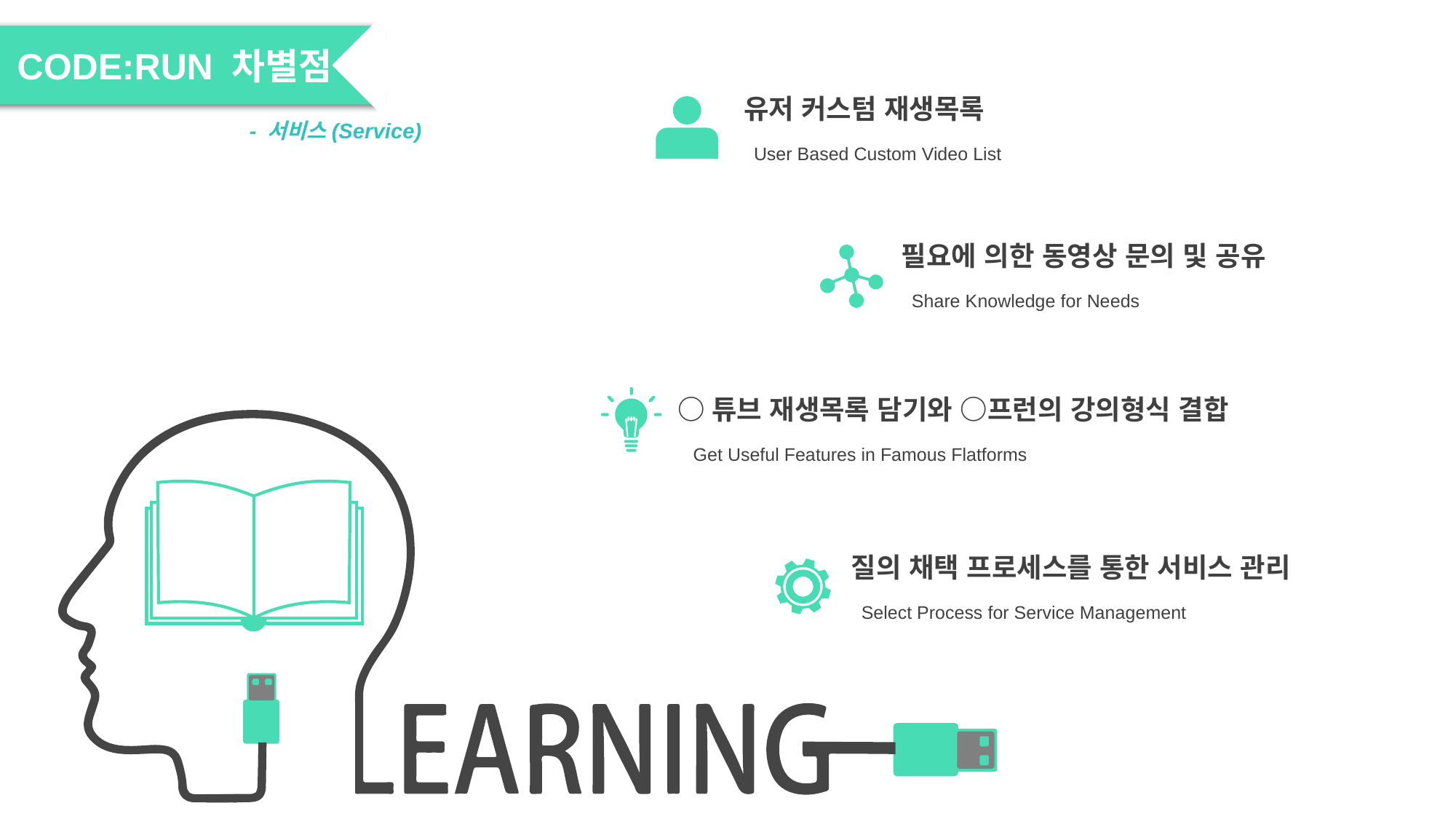

CODE:RUN 차별점
유저 커스텀 재생목록
  User Based Custom Video List

- 서비스(Service)
필요에 의한 동영상 문의 및 공유
  Share Knowledge for Needs

○튜브 재생목록 담기와 ○프런의 강의형식 결합
   Get Useful Features in Famous Flatforms

질의 채택 프로세스를 통한 서비스 관리
  Select Process for Service Management